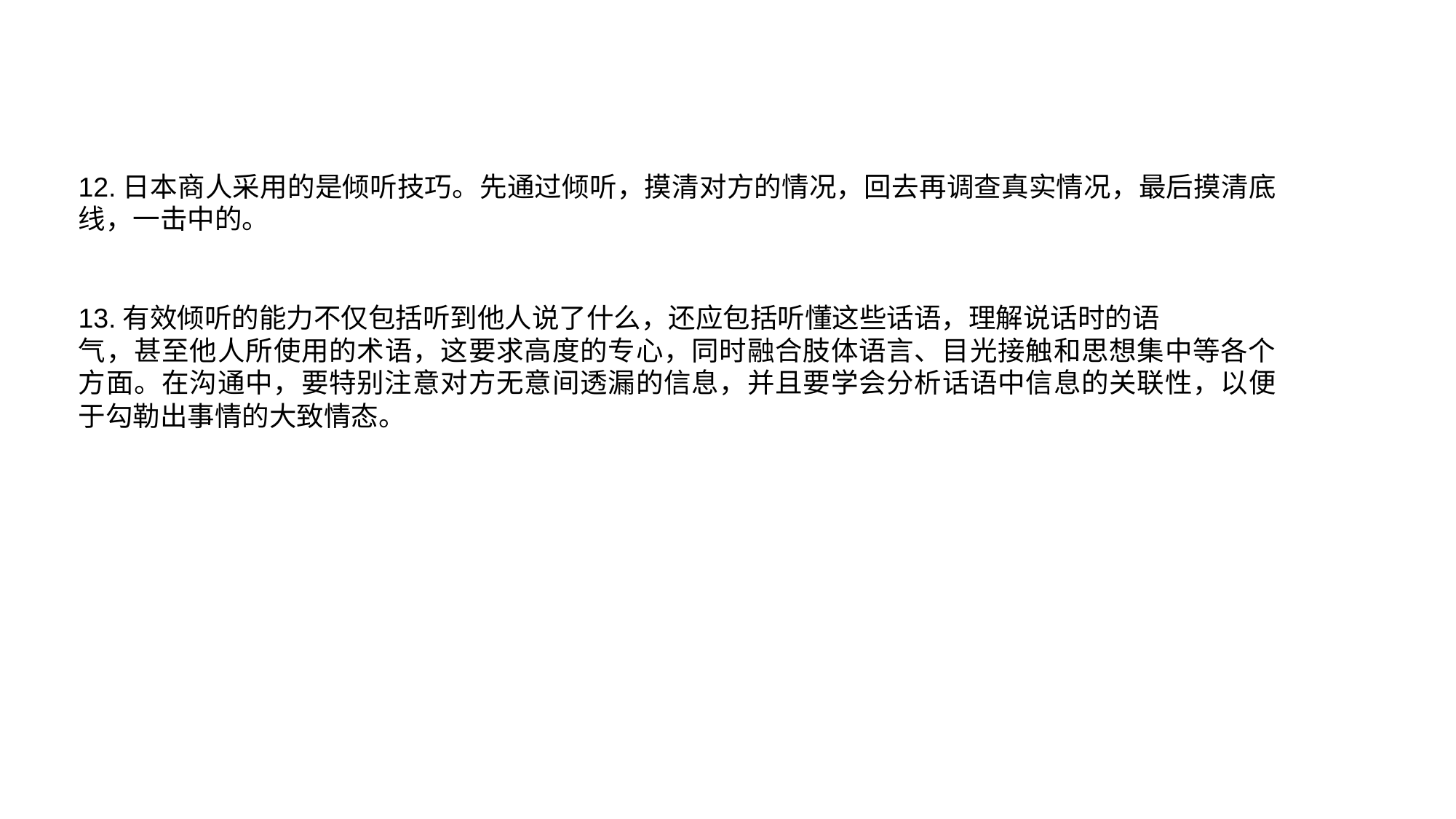

12.日本商人采用的是倾听技巧。先通过倾听，摸清对方的情况，回去再调查真实情况，最后摸清底线，一击中的。

13.有效倾听的能力不仅包括听到他人说了什么，还应包括听懂这些话语，理解说话时的语
气，甚至他人所使用的术语，这要求高度的专心，同时融合肢体语言、目光接触和思想集中等各个方面。在沟通中，要特别注意对方无意间透漏的信息，并且要学会分析话语中信息的关联性，以便于勾勒出事情的大致情态。